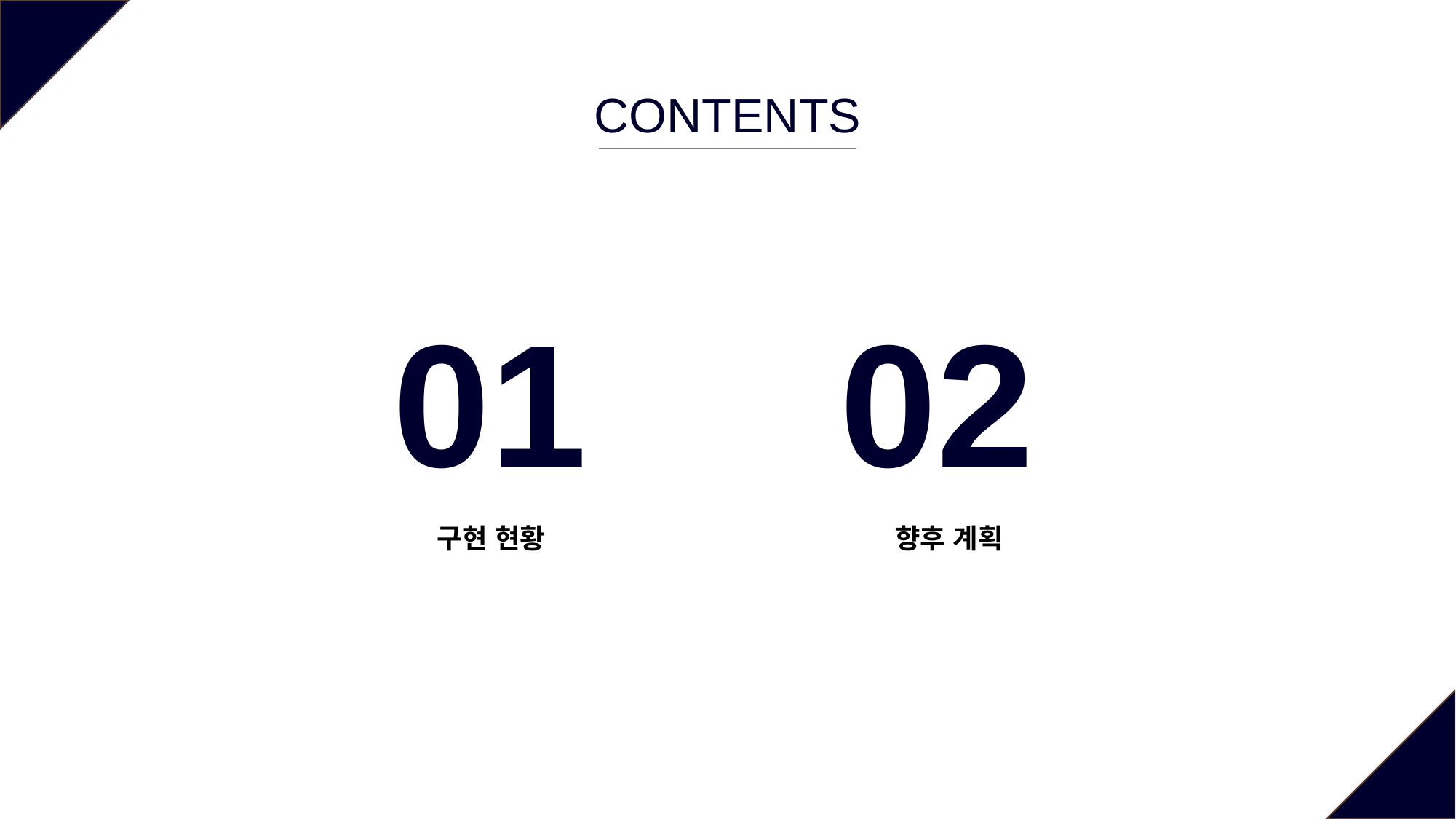

CONTENTS
01
02
구현 현황
향후 계획